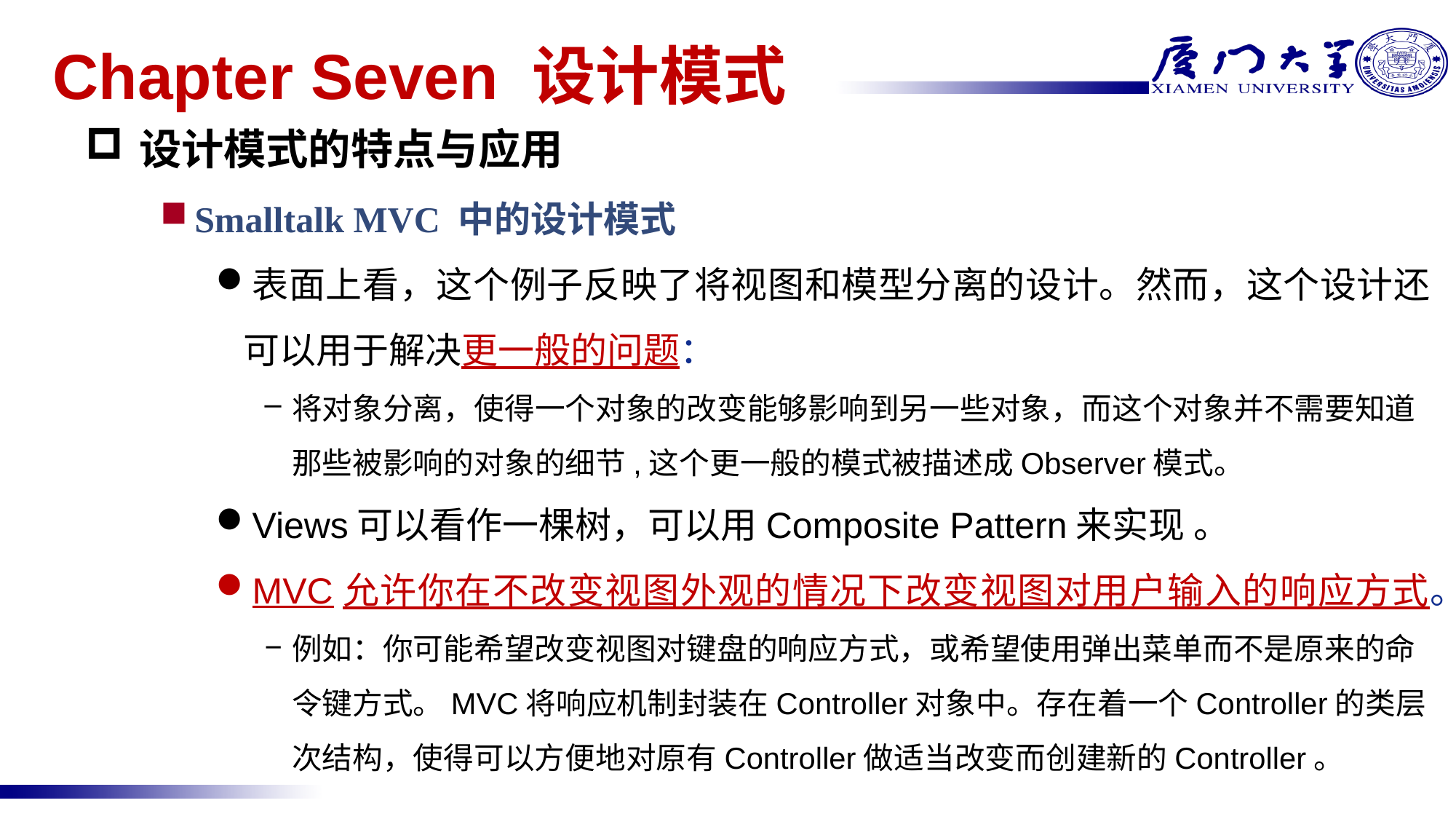

# Chapter Seven 设计模式
设计模式的特点与应用
Smalltalk MVC 中的设计模式
表面上看，这个例子反映了将视图和模型分离的设计。然而，这个设计还可以用于解决更一般的问题：
将对象分离，使得一个对象的改变能够影响到另一些对象，而这个对象并不需要知道那些被影响的对象的细节,这个更一般的模式被描述成Observer模式。
Views可以看作一棵树，可以用Composite Pattern来实现 。
MVC允许你在不改变视图外观的情况下改变视图对用户输入的响应方式。
例如：你可能希望改变视图对键盘的响应方式，或希望使用弹出菜单而不是原来的命令键方式。MVC将响应机制封装在Controller对象中。存在着一个Controller的类层次结构，使得可以方便地对原有Controller做适当改变而创建新的Controller。